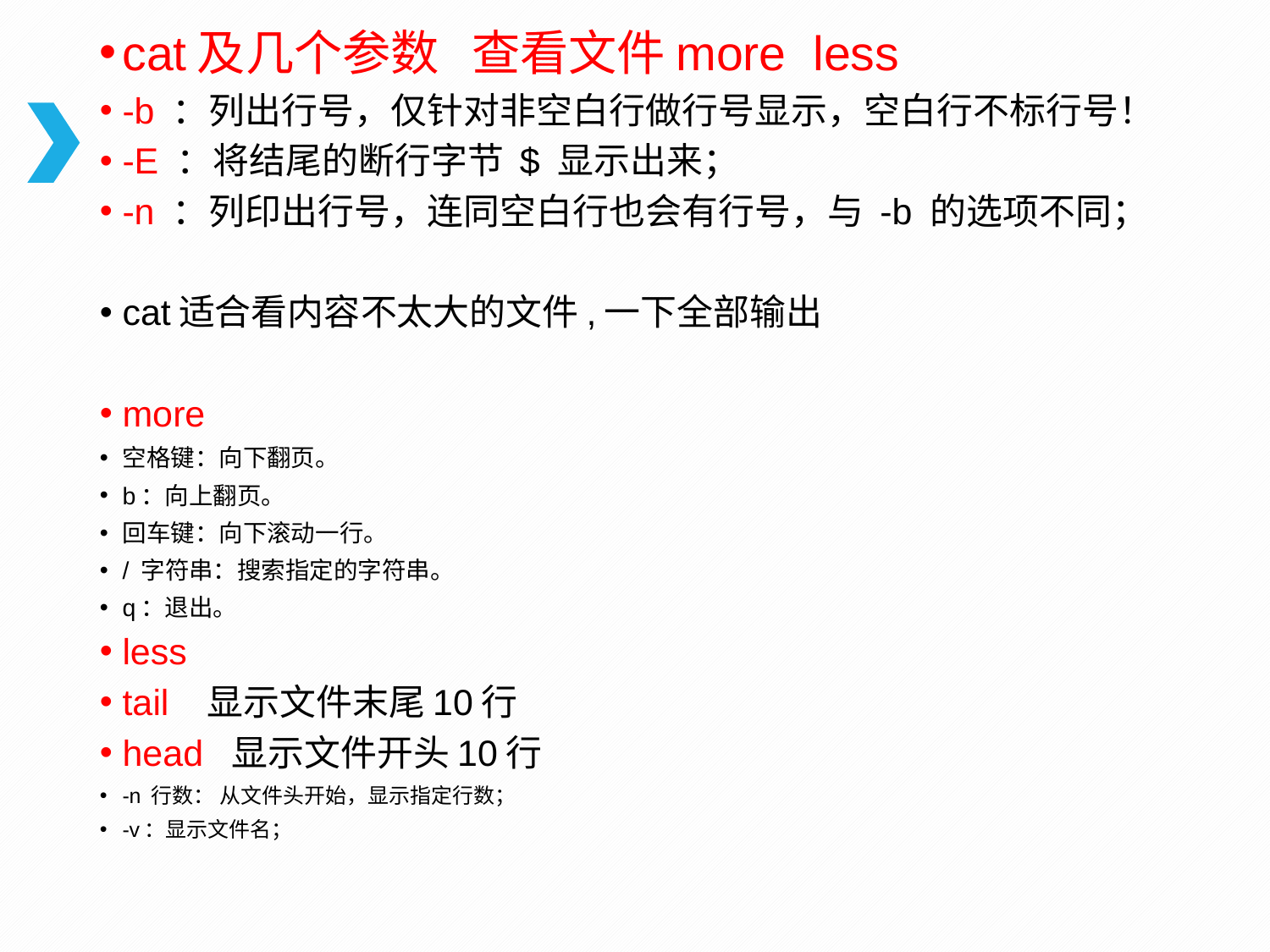

cat及几个参数   查看文件more  less
-b ：列出行号，仅针对非空白行做行号显示，空白行不标行号！
-E ：将结尾的断行字节 $ 显示出来；
-n ：列印出行号，连同空白行也会有行号，与 -b 的选项不同；

cat适合看内容不太大的文件,一下全部输出

more
空格键：向下翻页。
b：向上翻页。
回车键：向下滚动一行。
/ 字符串：搜索指定的字符串。
q：退出。
less
tail   显示文件末尾10行
head  显示文件开头10行
-n 行数： 从文件头开始，显示指定行数；
-v：显示文件名；